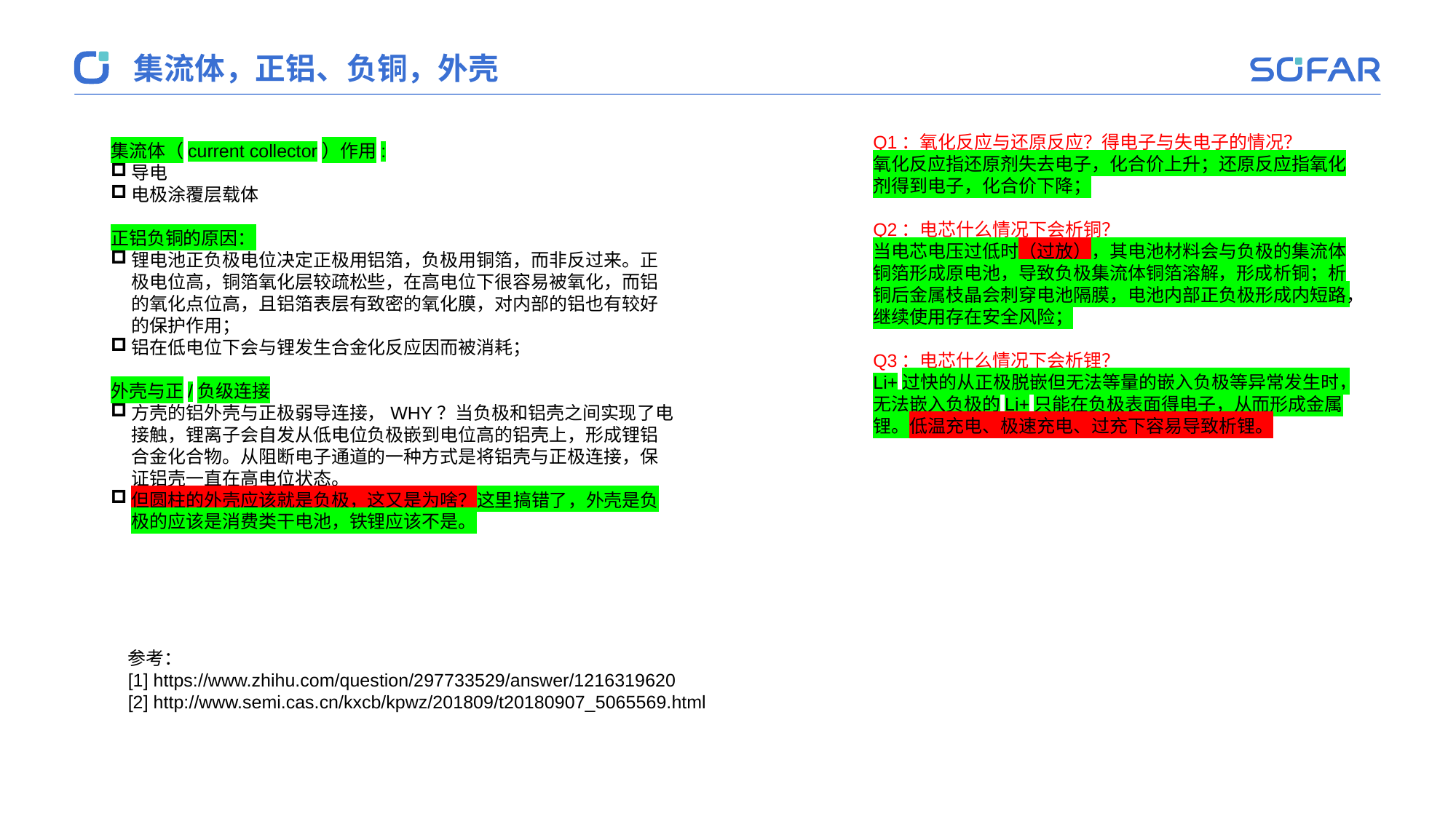

集流体，正铝、负铜，外壳
Q1：氧化反应与还原反应？得电子与失电子的情况？
氧化反应指还原剂失去电子，化合价上升；还原反应指氧化剂得到电子，化合价下降；

Q2：电芯什么情况下会析铜？
当电芯电压过低时（过放），其电池材料会与负极的集流体铜箔形成原电池，导致负极集流体铜箔溶解，形成析铜；析铜后金属枝晶会刺穿电池隔膜，电池内部正负极形成内短路，继续使用存在安全风险；

Q3：电芯什么情况下会析锂？
Li+过快的从正极脱嵌但无法等量的嵌入负极等异常发生时，无法嵌入负极的Li+只能在负极表面得电子，从而形成金属锂。低温充电、极速充电、过充下容易导致析锂。

集流体（current collector）作用:
导电
电极涂覆层载体

正铝负铜的原因：
锂电池正负极电位决定正极用铝箔，负极用铜箔，而非反过来。正极电位高，铜箔氧化层较疏松些，在高电位下很容易被氧化，而铝的氧化点位高，且铝箔表层有致密的氧化膜，对内部的铝也有较好的保护作用；
铝在低电位下会与锂发生合金化反应因而被消耗；

外壳与正/负级连接
方壳的铝外壳与正极弱导连接，WHY？当负极和铝壳之间实现了电接触，锂离子会自发从低电位负极嵌到电位高的铝壳上，形成锂铝合金化合物。从阻断电子通道的一种方式是将铝壳与正极连接，保证铝壳一直在高电位状态。
但圆柱的外壳应该就是负极，这又是为啥？这里搞错了，外壳是负极的应该是消费类干电池，铁锂应该不是。

参考：
[1] https://www.zhihu.com/question/297733529/answer/1216319620
[2] http://www.semi.cas.cn/kxcb/kpwz/201809/t20180907_5065569.html